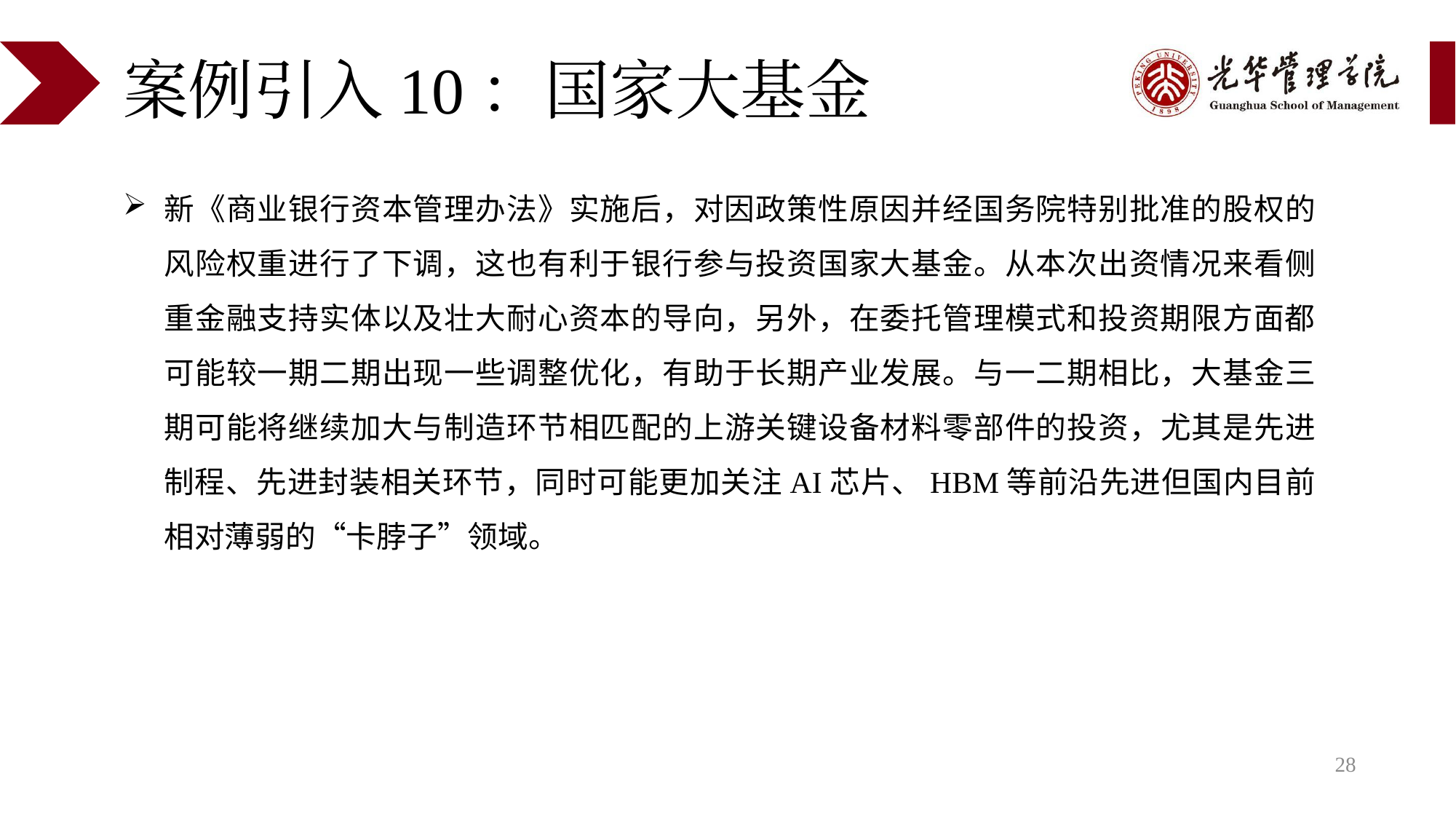

# 案例引入10：国家大基金
新《商业银行资本管理办法》实施后，对因政策性原因并经国务院特别批准的股权的风险权重进行了下调，这也有利于银行参与投资国家大基金。从本次出资情况来看侧重金融支持实体以及壮大耐心资本的导向，另外，在委托管理模式和投资期限方面都可能较一期二期出现一些调整优化，有助于长期产业发展。与一二期相比，大基金三期可能将继续加大与制造环节相匹配的上游关键设备材料零部件的投资，尤其是先进制程、先进封装相关环节，同时可能更加关注AI芯片、HBM等前沿先进但国内目前相对薄弱的“卡脖子”领域。
28